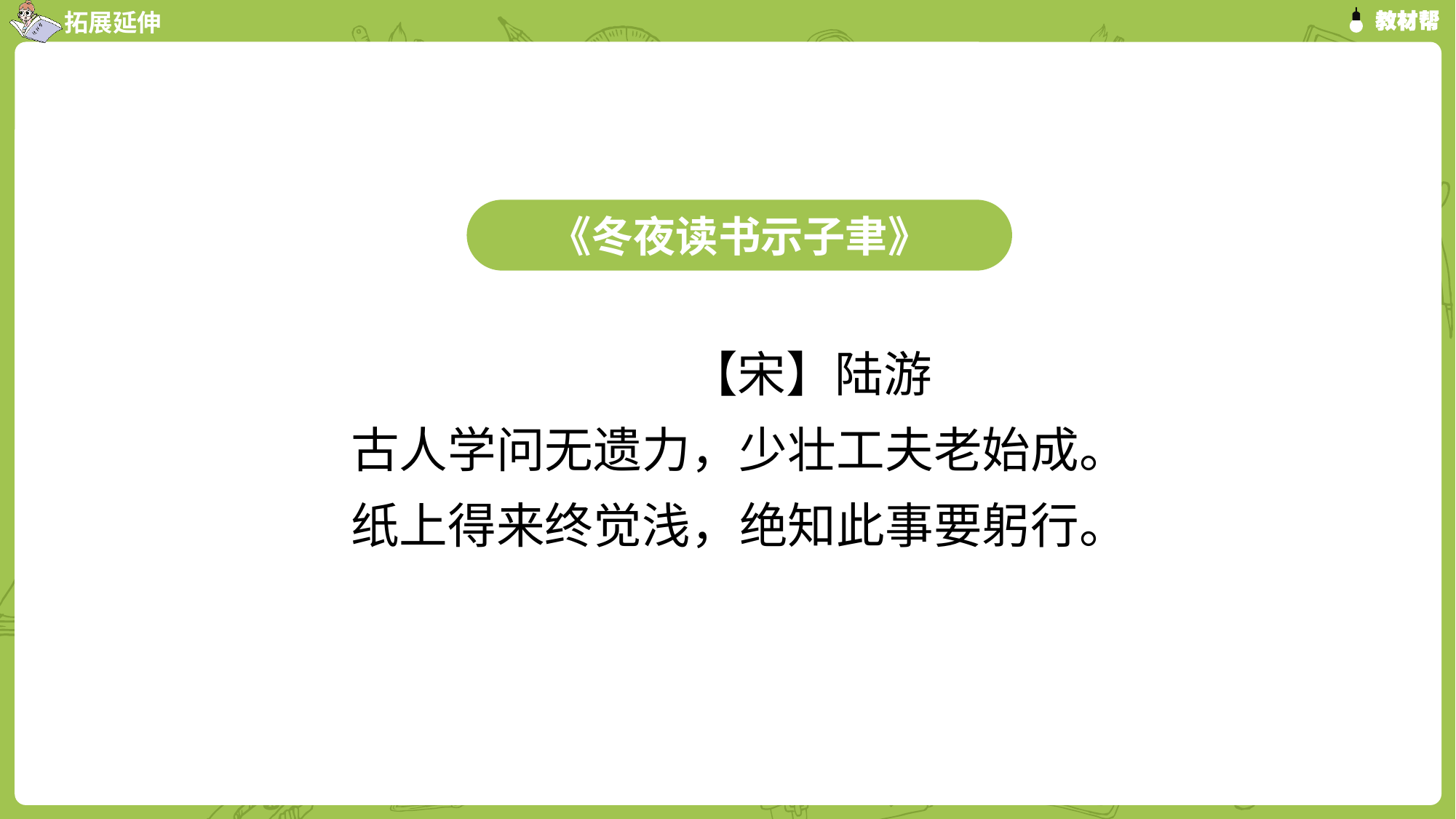

《冬夜读书示子聿》
            【宋】陆游
古人学问无遗力，少壮工夫老始成。
纸上得来终觉浅，绝知此事要躬行。